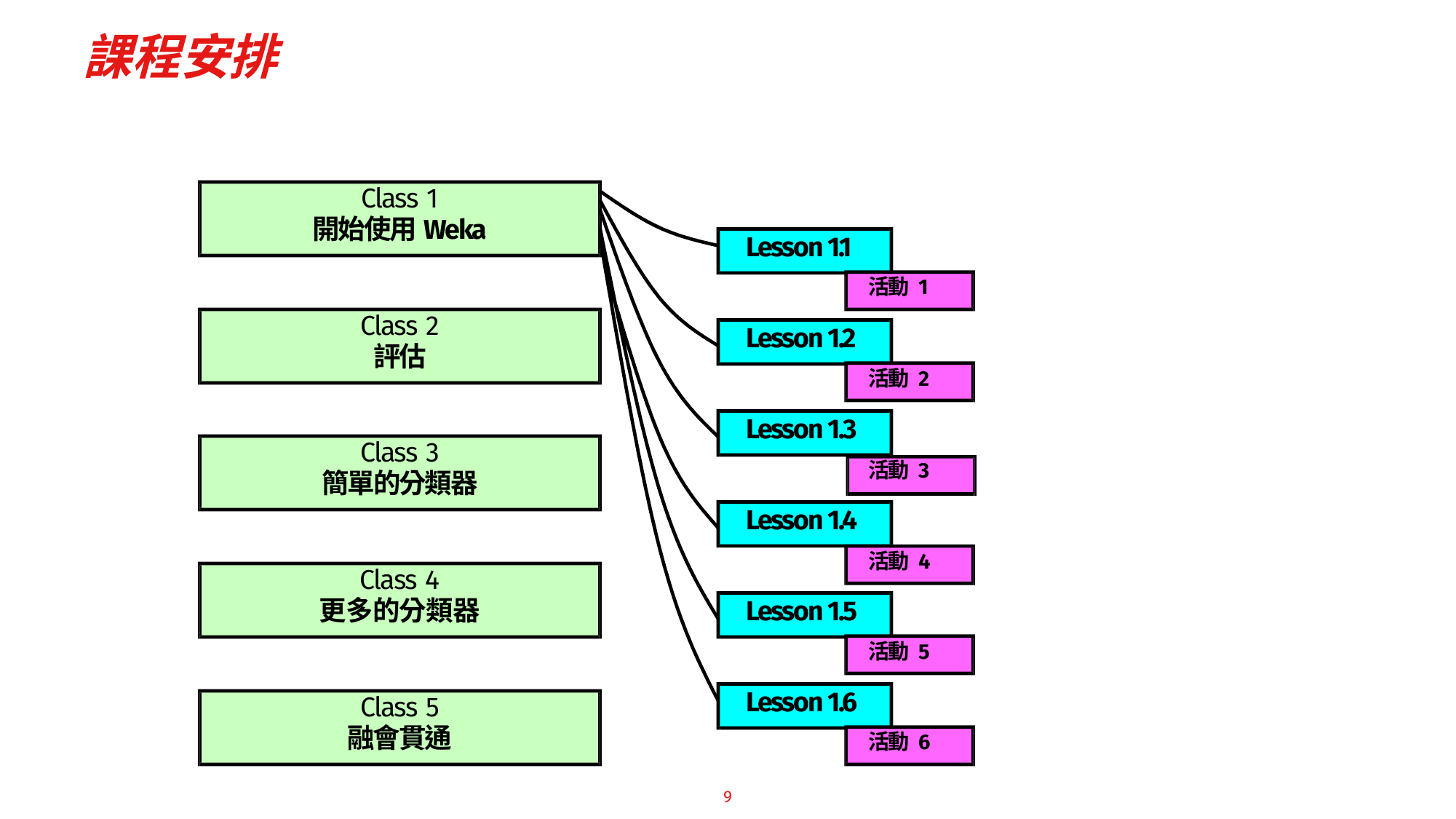

# 課程安排

Class 1
開始使用Weka

Lesson 1.1

活動 1

Class 2
評估

Lesson 1.2

活動 2

Lesson 1.3

Class 3
簡單的分類器

活動 3

Lesson 1.4

活動 4

Class 4
更多的分類器

Lesson 1.5

活動 5

Lesson 1.6

Class 5
融會貫通

活動 6
9